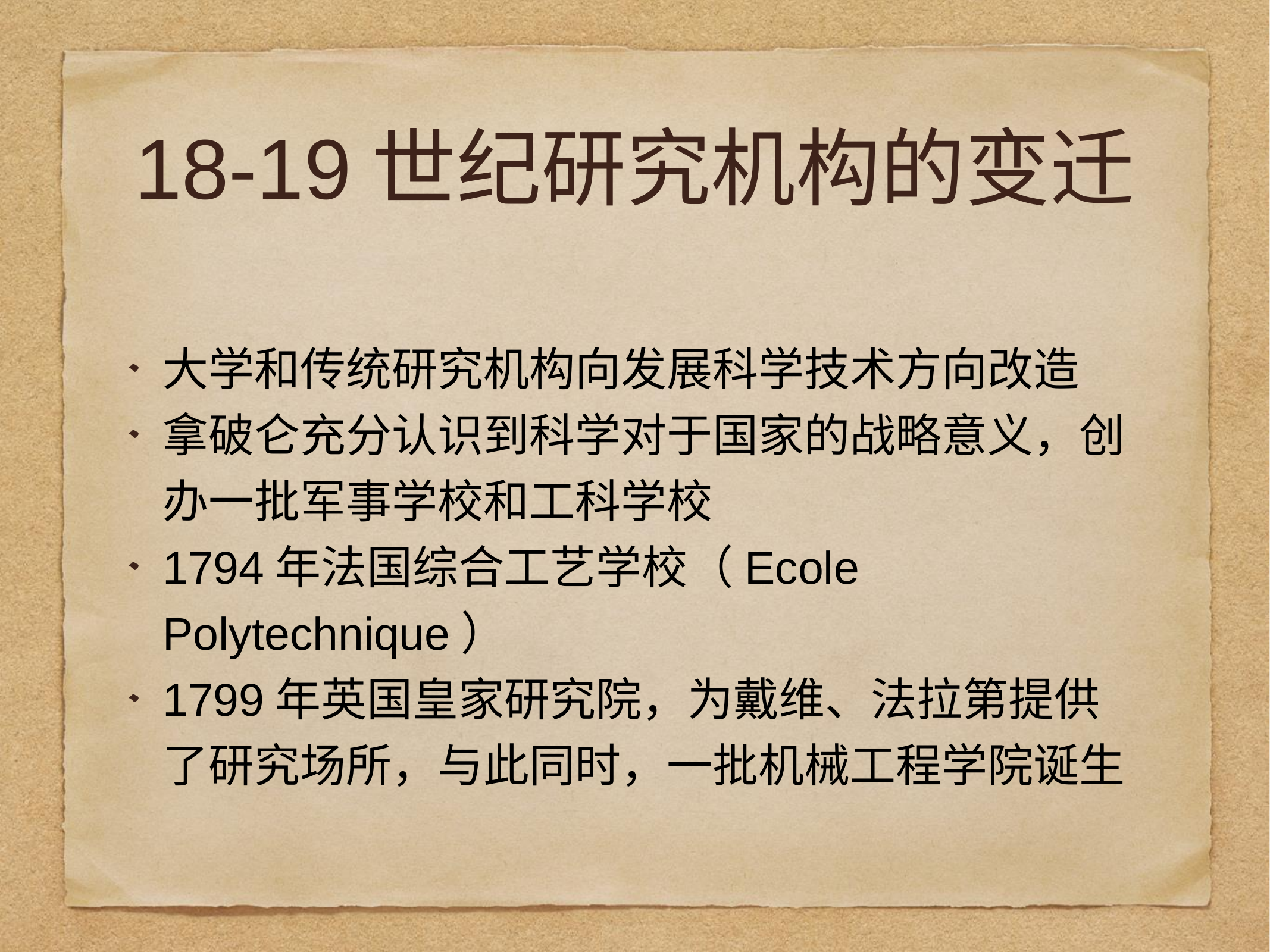

# 18-19世纪研究机构的变迁
大学和传统研究机构向发展科学技术方向改造
拿破仑充分认识到科学对于国家的战略意义，创办一批军事学校和工科学校
1794年法国综合工艺学校（Ecole Polytechnique）
1799年英国皇家研究院，为戴维、法拉第提供了研究场所，与此同时，一批机械工程学院诞生